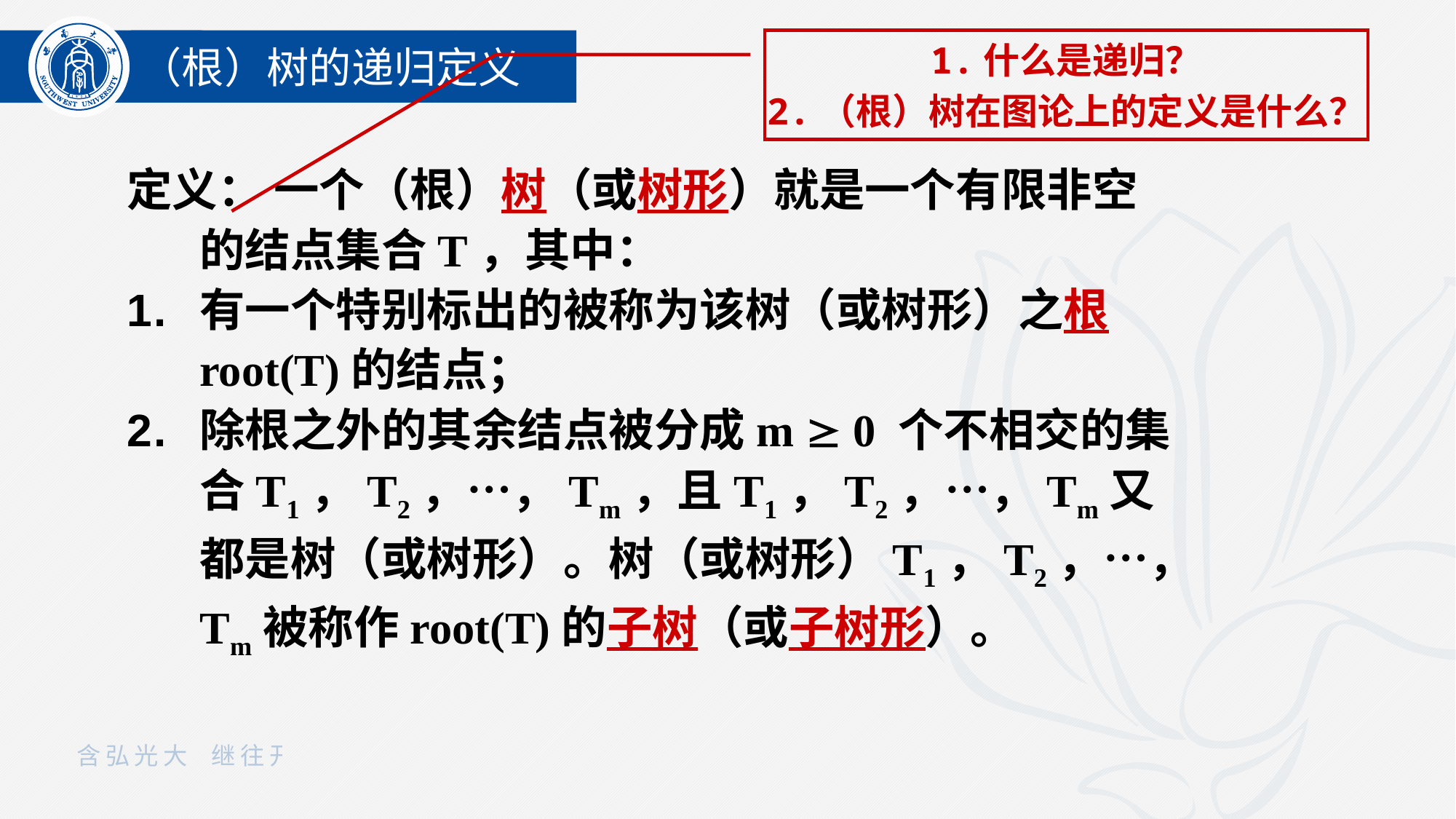

（根）树的递归定义
1.什么是递归？
2.（根）树在图论上的定义是什么？
定义： 一个（根）树（或树形）就是一个有限非空的结点集合T，其中：
有一个特别标出的被称为该树（或树形）之根root(T)的结点；
除根之外的其余结点被分成m ≥ 0 个不相交的集合T1，T2，…，Tm，且T1，T2，…，Tm又都是树（或树形）。树（或树形）T1，T2，…，Tm被称作root(T)的子树（或子树形）。